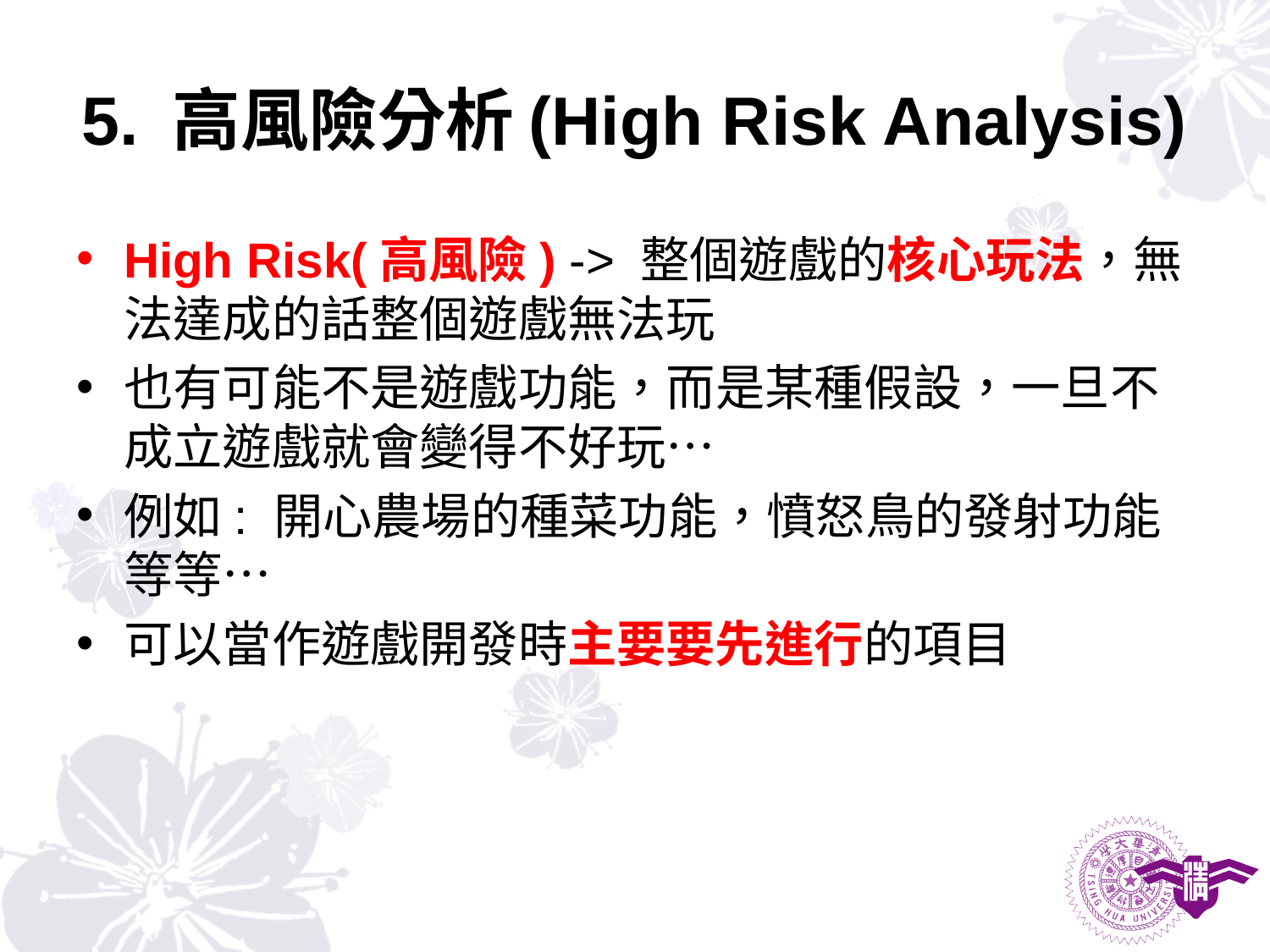

# 5. 高風險分析(High Risk Analysis)
High Risk(高風險) -> 整個遊戲的核心玩法，無法達成的話整個遊戲無法玩
也有可能不是遊戲功能，而是某種假設，一旦不成立遊戲就會變得不好玩…
例如: 開心農場的種菜功能，憤怒鳥的發射功能等等…
可以當作遊戲開發時主要要先進行的項目